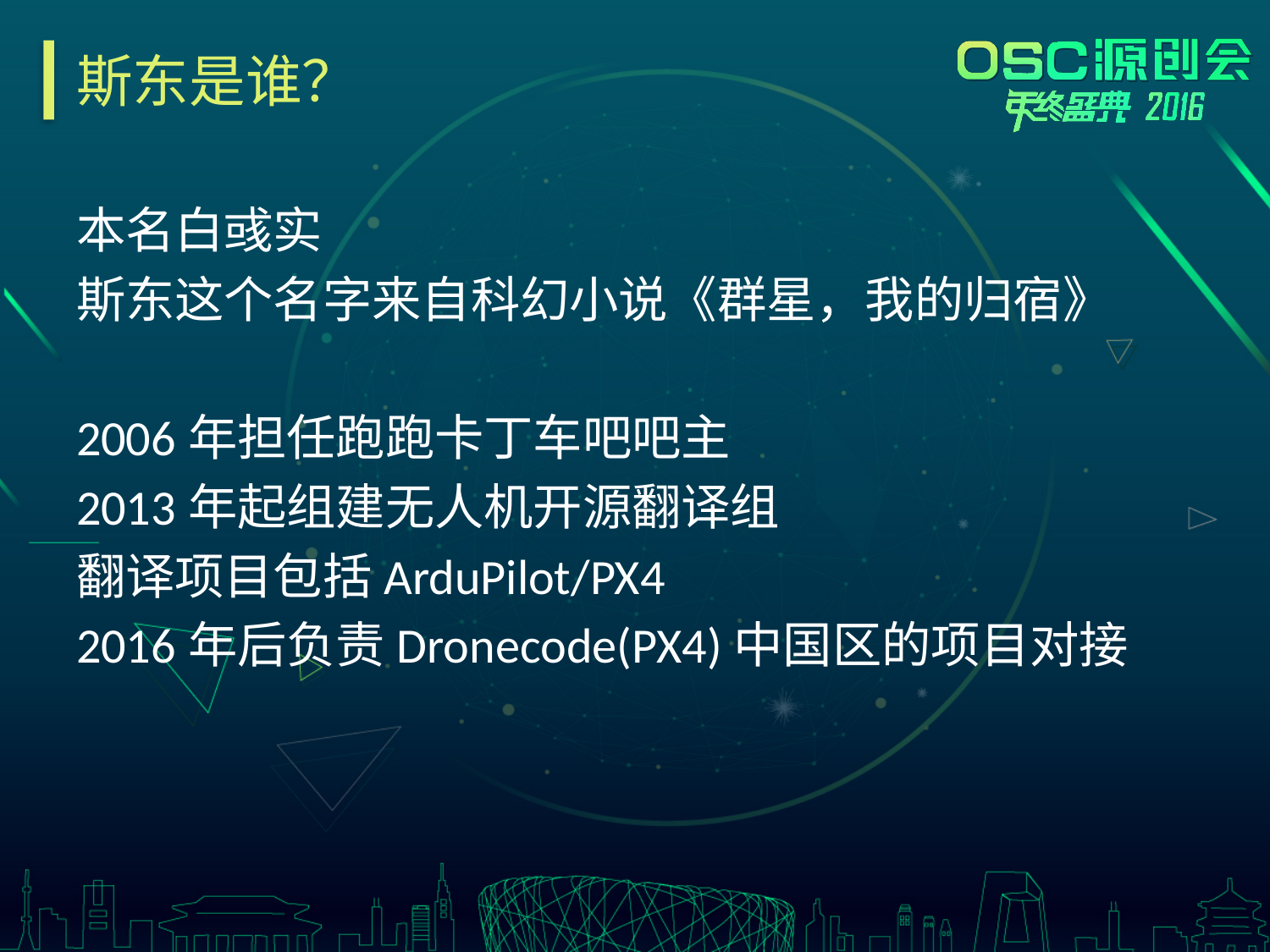

# 斯东是谁？
本名白彧实
斯东这个名字来自科幻小说《群星，我的归宿》

2006年担任跑跑卡丁车吧吧主
2013年起组建无人机开源翻译组
翻译项目包括ArduPilot/PX4
2016年后负责Dronecode(PX4)中国区的项目对接